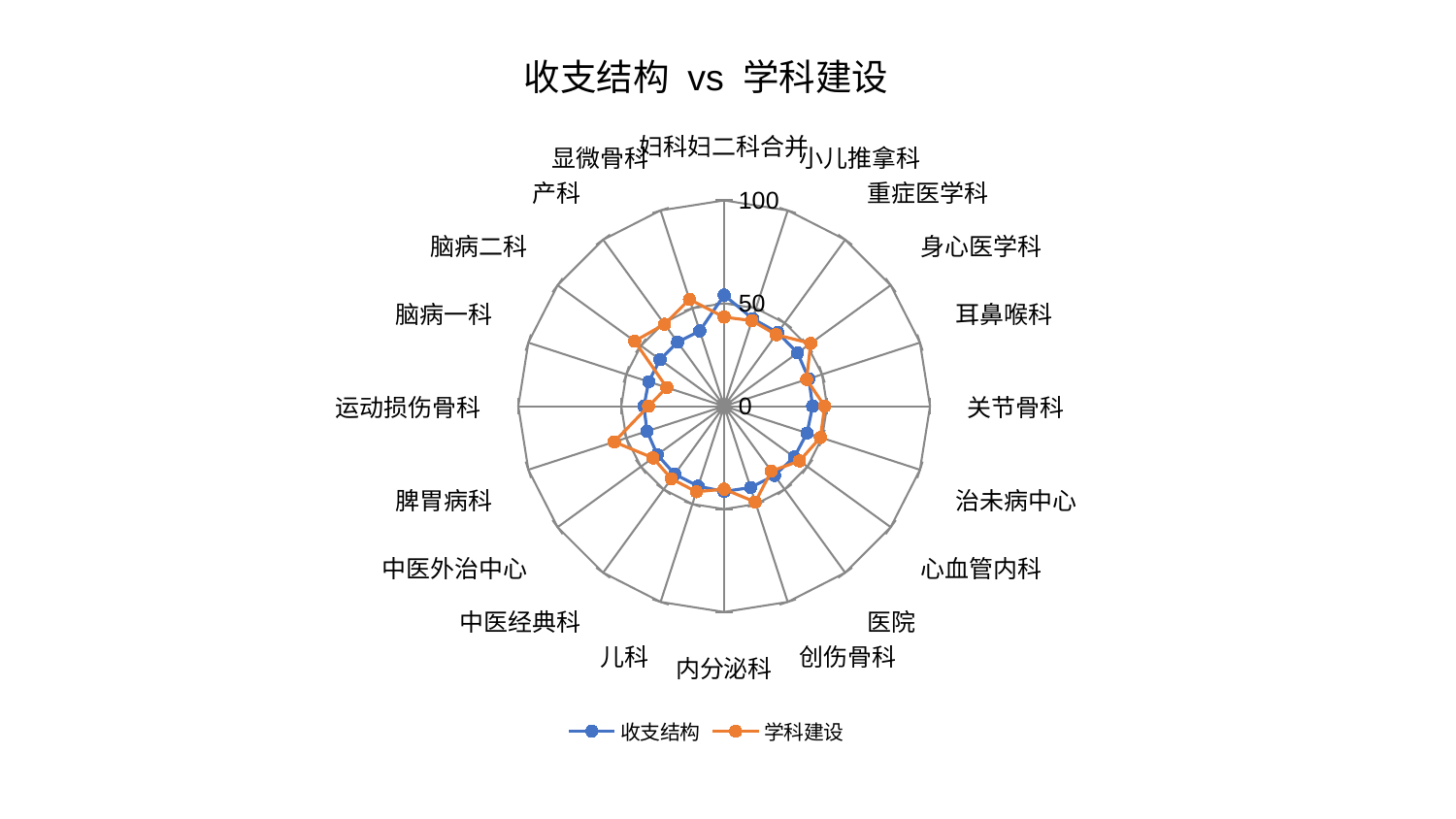

### Chart: 收支结构 vs 学科建设

| Category | 收支结构 | 学科建设 |
|---|---|---|
| 妇科妇二科合并 | 53.965259500618735 | 43.28592147760358 |
| 小儿推拿科 | 44.73159018855914 | 43.721075749495405 |
| 重症医学科 | 44.193578362026415 | 42.942818115878175 |
| 身心医学科 | 44.08092399198063 | 51.959648544249404 |
| 耳鼻喉科 | 43.2307289327736 | 42.11519917892035 |
| 关节骨科 | 42.98663451443033 | 48.85666142851578 |
| 治未病中心 | 42.305241423049345 | 49.190508948118016 |
| 心血管内科 | 42.10856699874219 | 45.24538616676909 |
| 医院 | 41.59504062083707 | 39.017437941910565 |
| 创伤骨科 | 41.549373416805224 | 48.95795278514133 |
| 内分泌科 | 41.45495771172727 | 40.3395375125337 |
| 儿科 | 40.87439843020232 | 43.70561524882918 |
| 中医经典科 | 40.85031834790607 | 43.605038304744085 |
| 中医外治中心 | 40.14080837195274 | 42.75742544523179 |
| 脾胃病科 | 39.406028243418625 | 56.14736231991407 |
| 运动损伤骨科 | 38.978751553692746 | 36.747697377440936 |
| 脑病一科 | 38.54721010770098 | 29.32951328114856 |
| 脑病二科 | 38.51169149685639 | 53.77579113248516 |
| 产科 | 38.500405834900135 | 49.25559983612424 |
| 显微骨科 | 38.45092415999363 | 54.61445840428798 |
68